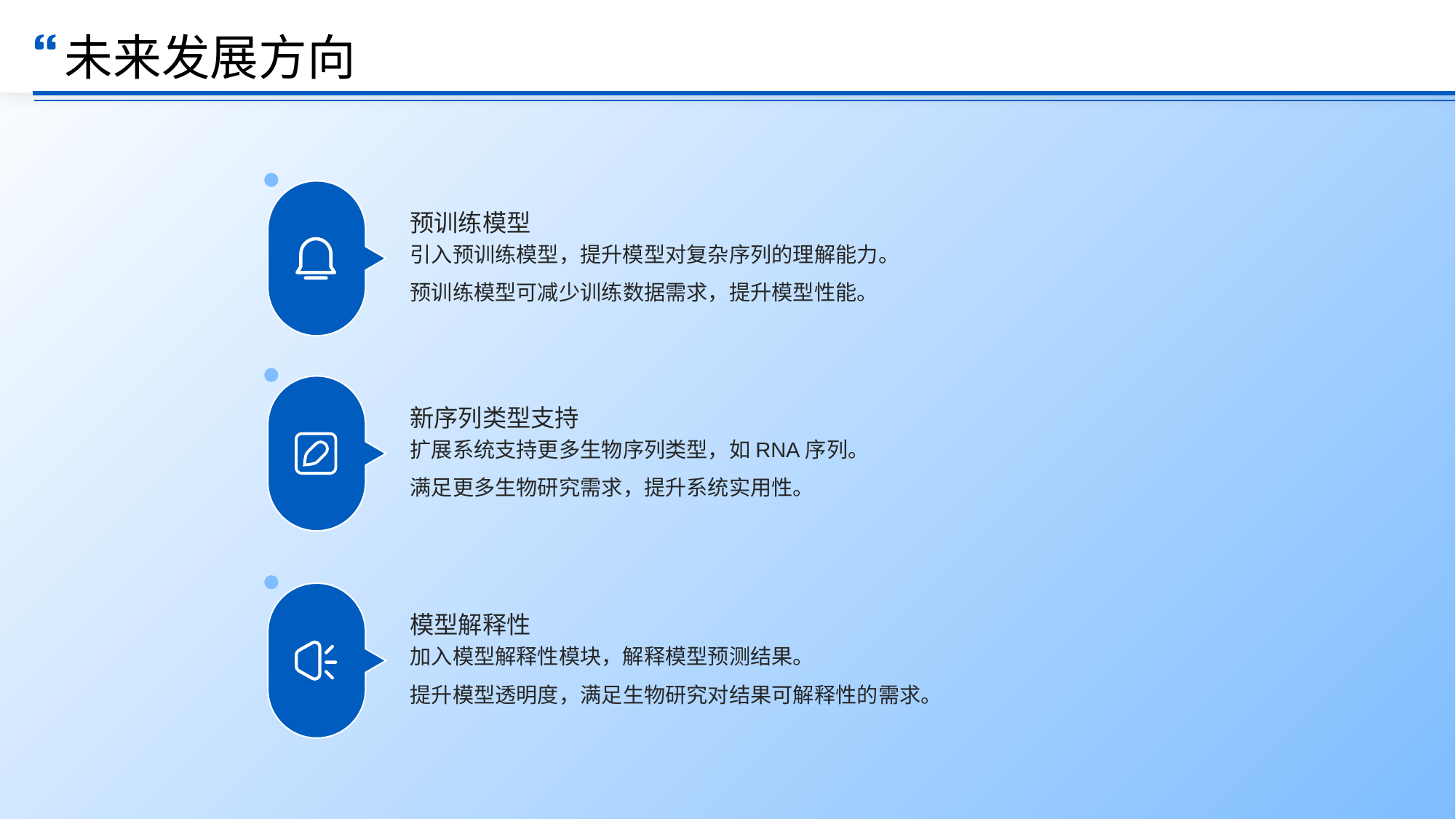

未来发展方向

预训练模型

引入预训练模型，提升模型对复杂序列的理解能力。
预训练模型可减少训练数据需求，提升模型性能。

新序列类型支持

扩展系统支持更多生物序列类型，如RNA序列。
满足更多生物研究需求，提升系统实用性。

模型解释性

加入模型解释性模块，解释模型预测结果。
提升模型透明度，满足生物研究对结果可解释性的需求。